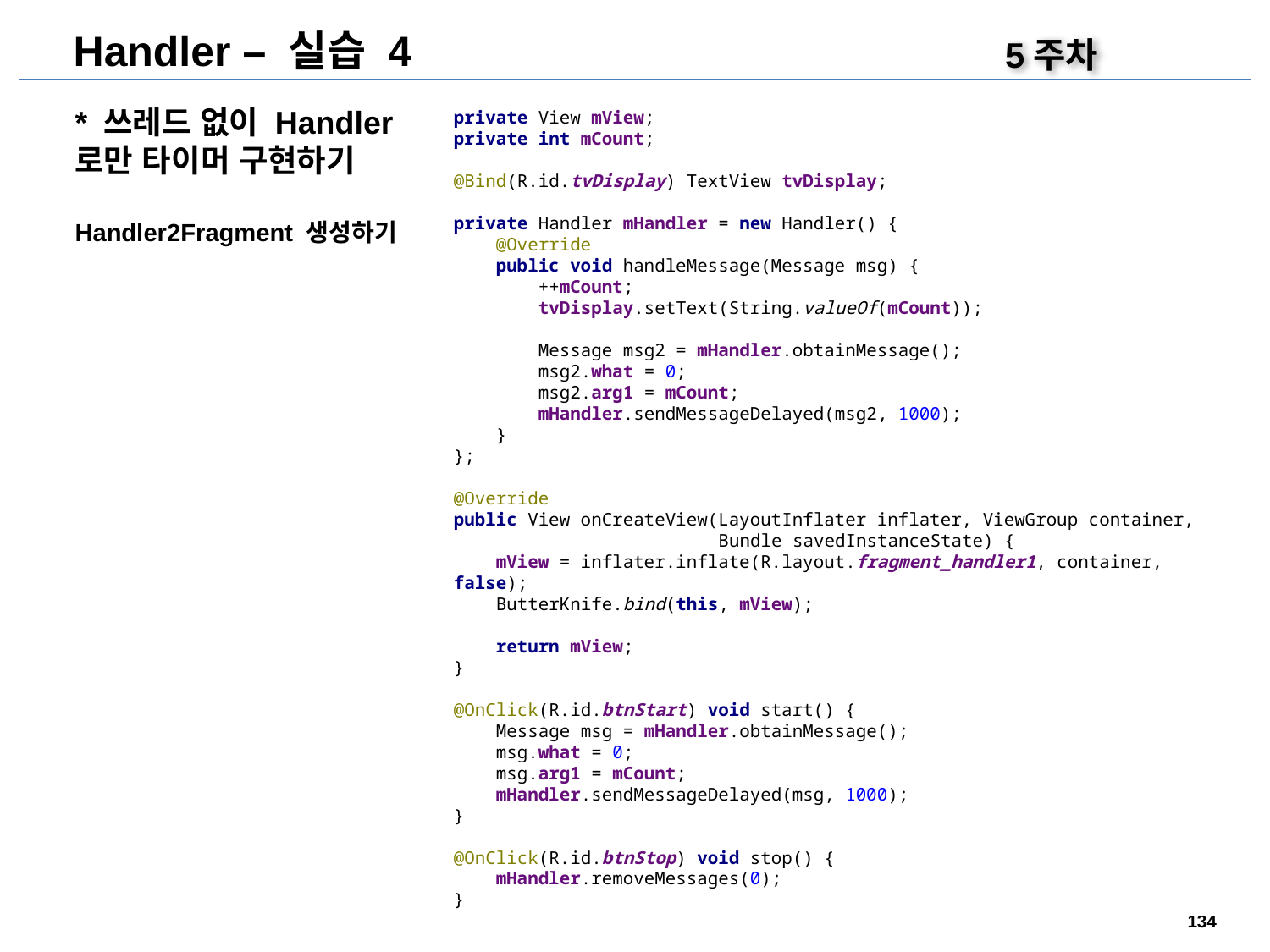

Handler – 실습 4
5주차
* 쓰레드 없이 Handler로만 타이머 구현하기

Handler2Fragment 생성하기
private View mView;
private int mCount;
@Bind(R.id.tvDisplay) TextView tvDisplay;
private Handler mHandler = new Handler() {
    @Override
    public void handleMessage(Message msg) {
        ++mCount;
        tvDisplay.setText(String.valueOf(mCount));
        Message msg2 = mHandler.obtainMessage();
        msg2.what = 0;
        msg2.arg1 = mCount;
        mHandler.sendMessageDelayed(msg2, 1000);
    }
};
@Override
public View onCreateView(LayoutInflater inflater, ViewGroup container,
                         Bundle savedInstanceState) {
    mView = inflater.inflate(R.layout.fragment_handler1, container, false);
    ButterKnife.bind(this, mView);
    return mView;
}
@OnClick(R.id.btnStart) void start() {
    Message msg = mHandler.obtainMessage();
    msg.what = 0;
    msg.arg1 = mCount;
    mHandler.sendMessageDelayed(msg, 1000);
}
@OnClick(R.id.btnStop) void stop() {
    mHandler.removeMessages(0);
}